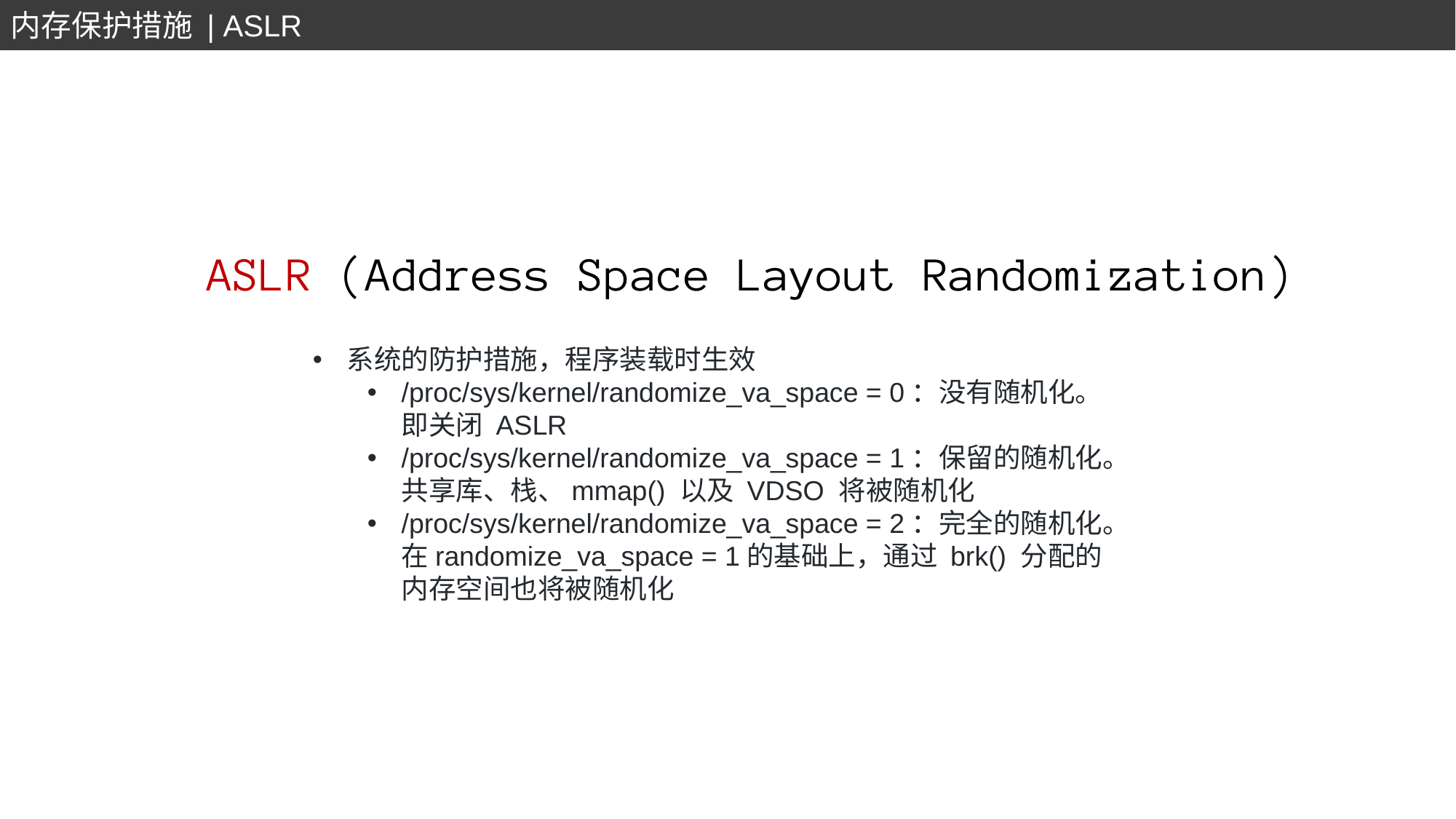

内存保护措施 | ASLR
ASLR (Address Space Layout Randomization)

系统的防护措施，程序装载时生效
/proc/sys/kernel/randomize_va_space = 0：没有随机化。即关闭 ASLR
/proc/sys/kernel/randomize_va_space = 1：保留的随机化。共享库、栈、mmap() 以及 VDSO 将被随机化
/proc/sys/kernel/randomize_va_space = 2：完全的随机化。在randomize_va_space = 1的基础上，通过 brk() 分配的内存空间也将被随机化